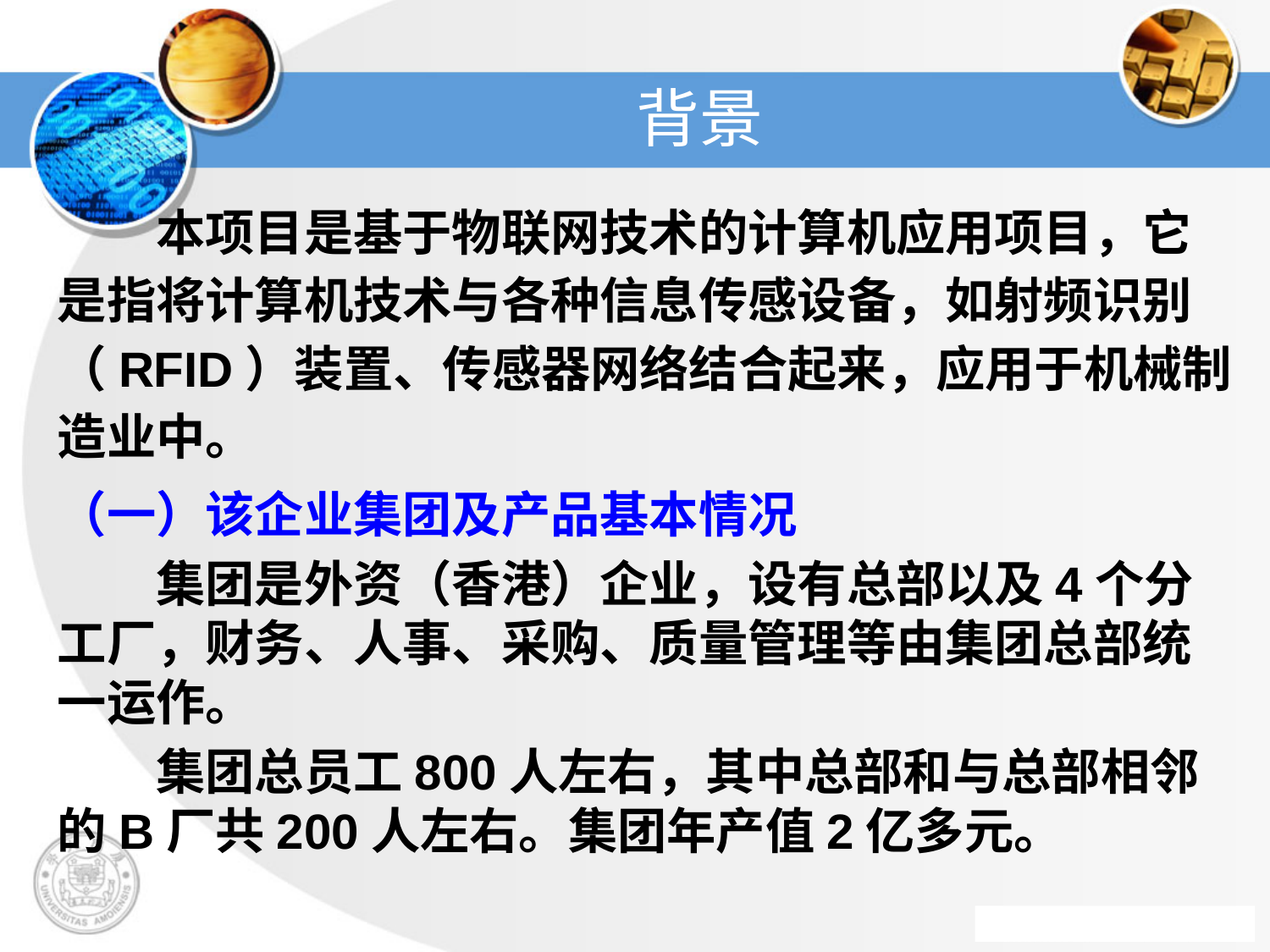

# 背景
　　本项目是基于物联网技术的计算机应用项目，它是指将计算机技术与各种信息传感设备，如射频识别（RFID）装置、传感器网络结合起来，应用于机械制造业中。
（一）该企业集团及产品基本情况
　　集团是外资（香港）企业，设有总部以及4个分工厂，财务、人事、采购、质量管理等由集团总部统一运作。
　　集团总员工800人左右，其中总部和与总部相邻的B厂共200人左右。集团年产值2亿多元。